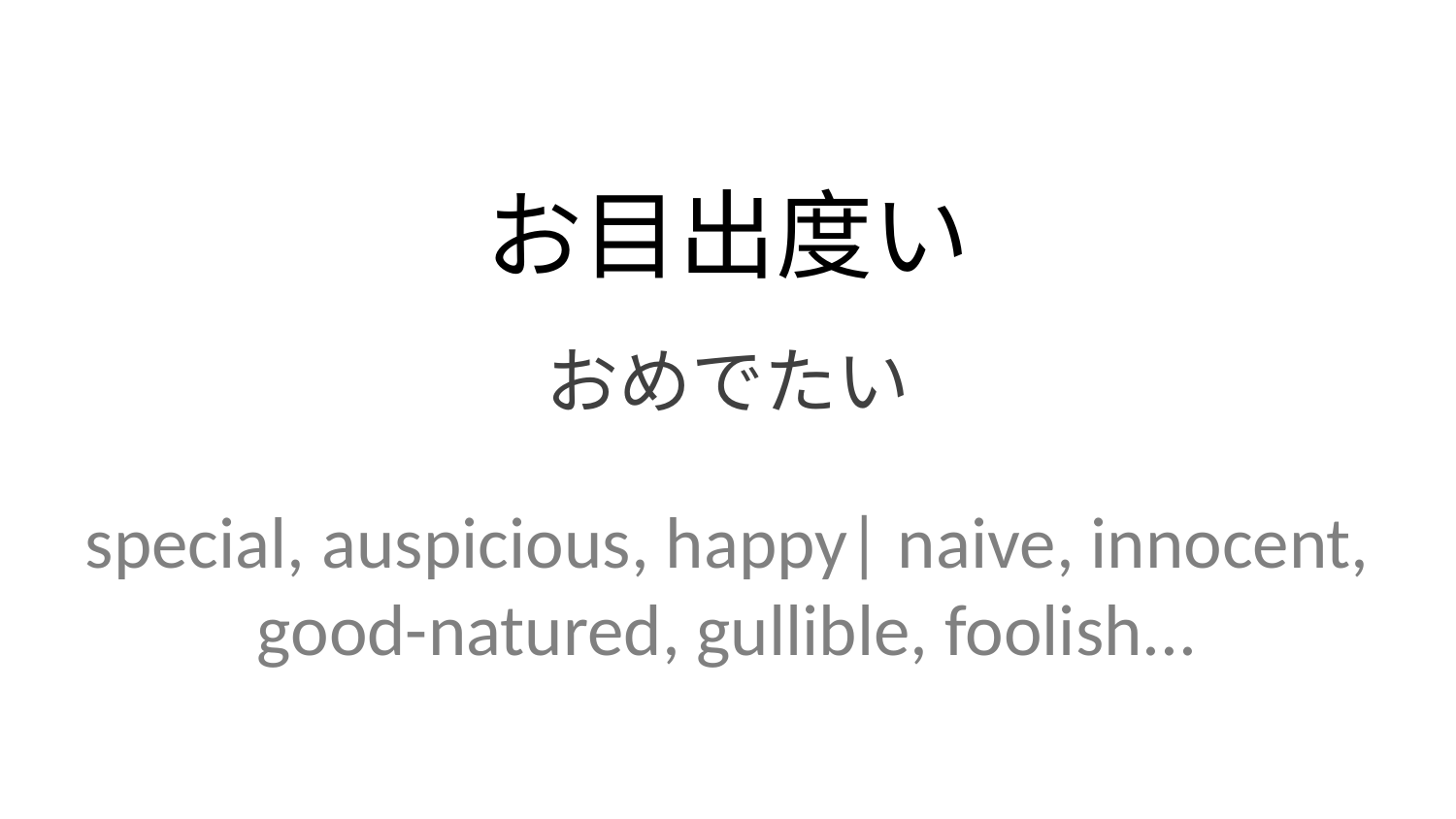

お目出度い

おめでたい
special, auspicious, happy| naive, innocent, good-natured, gullible, foolish...